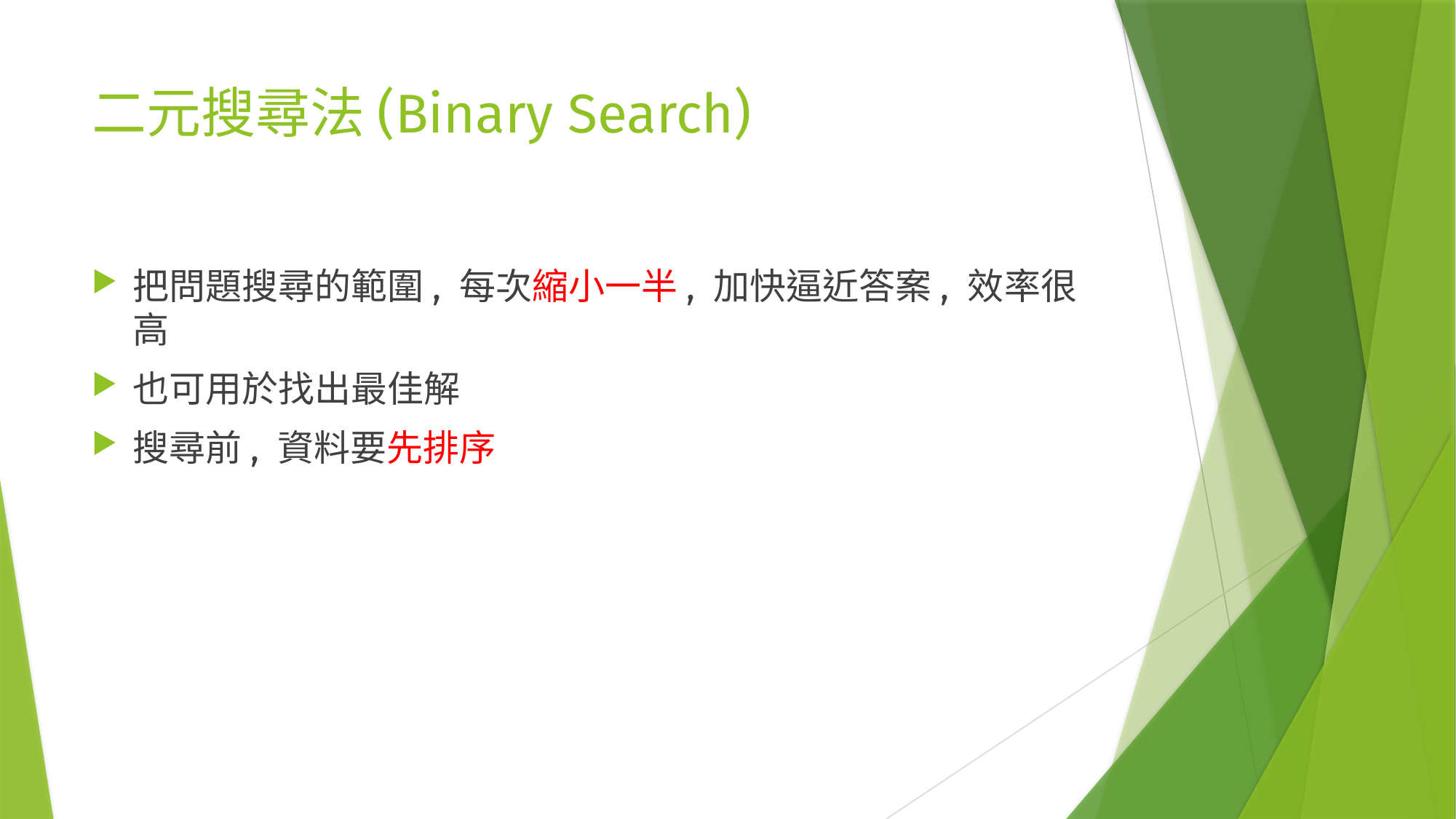

# 二元搜尋法(Binary Search)
把問題搜尋的範圍, 每次縮小一半, 加快逼近答案, 效率很高
也可用於找出最佳解
搜尋前, 資料要先排序